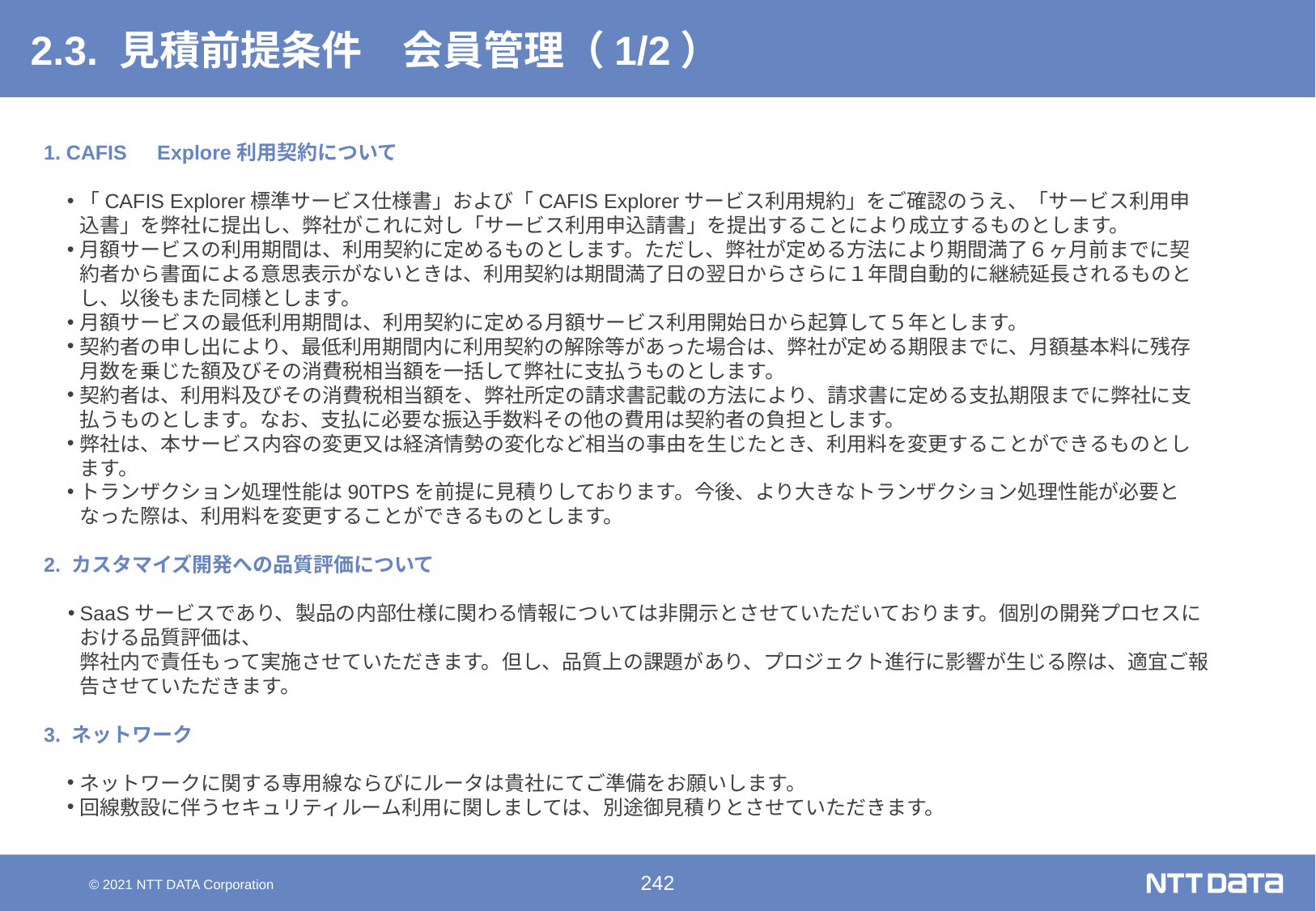

# 2.3. 見積前提条件　会員管理（1/2）
1. CAFIS　Explore利用契約について

「CAFIS Explorer標準サービス仕様書」および「CAFIS Explorerサービス利用規約」をご確認のうえ、「サービス利用申込書」を弊社に提出し、弊社がこれに対し「サービス利用申込請書」を提出することにより成立するものとします。
月額サービスの利用期間は、利用契約に定めるものとします。ただし、弊社が定める方法により期間満了６ヶ月前までに契約者から書面による意思表示がないときは、利用契約は期間満了日の翌日からさらに１年間自動的に継続延長されるものとし、以後もまた同様とします。
月額サービスの最低利用期間は、利用契約に定める月額サービス利用開始日から起算して５年とします。
契約者の申し出により、最低利用期間内に利用契約の解除等があった場合は、弊社が定める期限までに、月額基本料に残存月数を乗じた額及びその消費税相当額を一括して弊社に支払うものとします。
契約者は、利用料及びその消費税相当額を、弊社所定の請求書記載の方法により、請求書に定める支払期限までに弊社に支払うものとします。なお、支払に必要な振込手数料その他の費用は契約者の負担とします。
弊社は、本サービス内容の変更又は経済情勢の変化など相当の事由を生じたとき、利用料を変更することができるものとします。
トランザクション処理性能は90TPSを前提に見積りしております。今後、より大きなトランザクション処理性能が必要となった際は、利用料を変更することができるものとします。

2. カスタマイズ開発への品質評価について

SaaSサービスであり、製品の内部仕様に関わる情報については非開示とさせていただいております。個別の開発プロセスにおける品質評価は、
弊社内で責任もって実施させていただきます。但し、品質上の課題があり、プロジェクト進行に影響が生じる際は、適宜ご報告させていただきます。

3. ネットワーク

ネットワークに関する専用線ならびにルータは貴社にてご準備をお願いします。
回線敷設に伴うセキュリティルーム利用に関しましては、別途御見積りとさせていただきます。